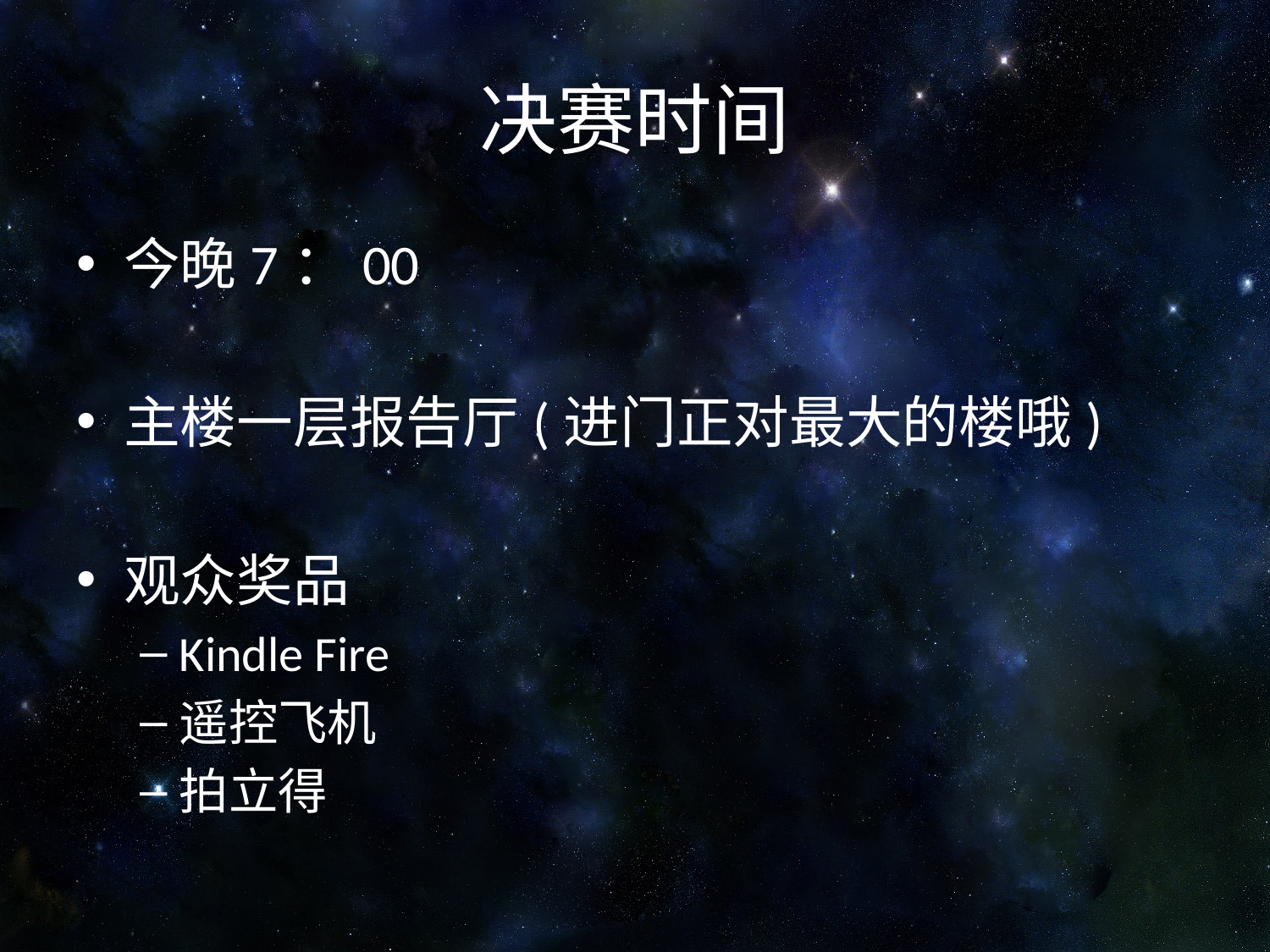

# 决赛时间
今晚7：00

主楼一层报告厅(进门正对最大的楼哦)

观众奖品
Kindle Fire
遥控飞机
拍立得